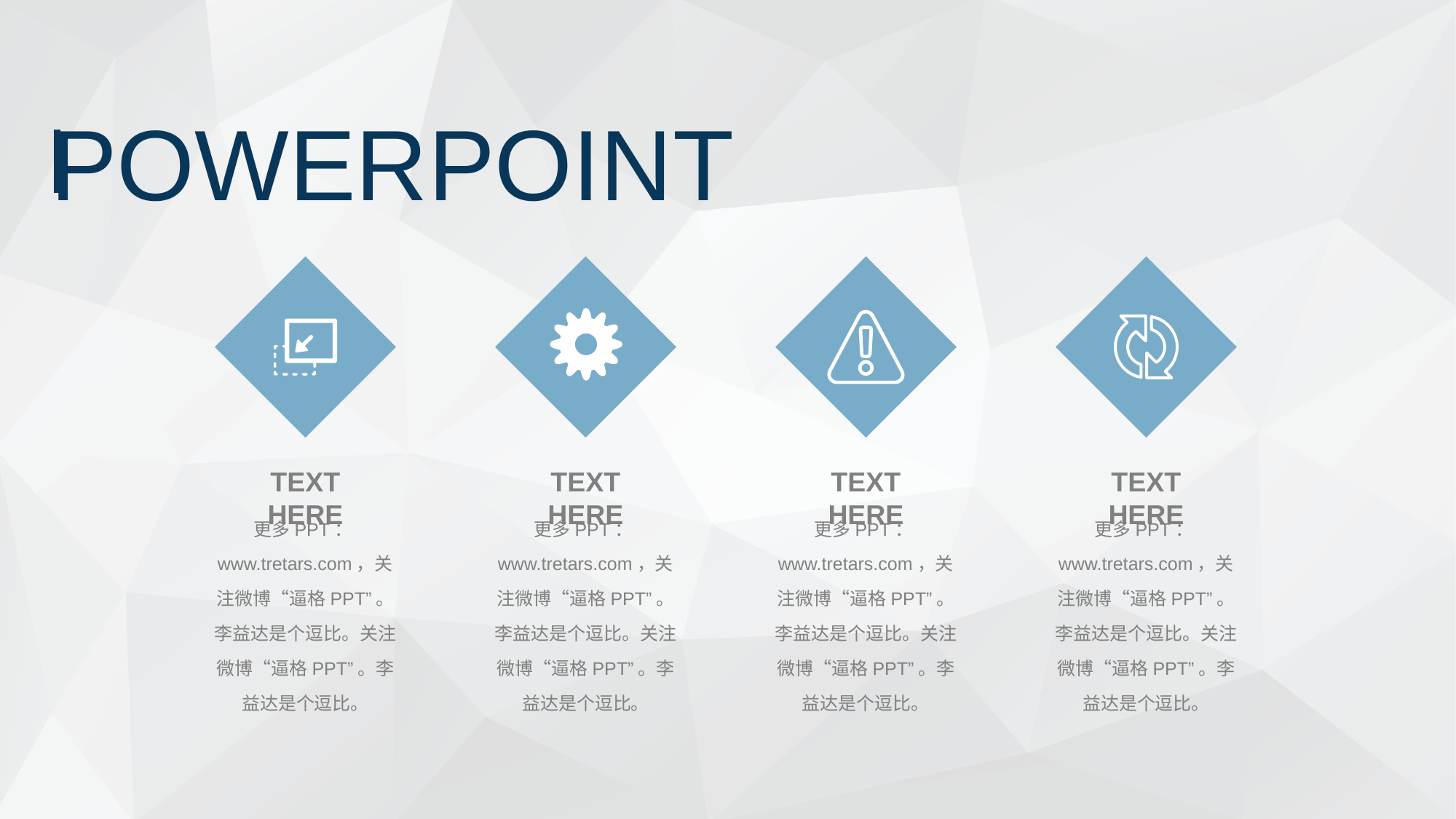

POWERPOINT

TEXT HERE
TEXT HERE
TEXT HERE
TEXT HERE
更多PPT：www.tretars.com，关注微博“逼格PPT”。李益达是个逗比。关注微博“逼格PPT”。李益达是个逗比。
更多PPT：www.tretars.com，关注微博“逼格PPT”。李益达是个逗比。关注微博“逼格PPT”。李益达是个逗比。
更多PPT：www.tretars.com，关注微博“逼格PPT”。李益达是个逗比。关注微博“逼格PPT”。李益达是个逗比。
更多PPT：www.tretars.com，关注微博“逼格PPT”。李益达是个逗比。关注微博“逼格PPT”。李益达是个逗比。